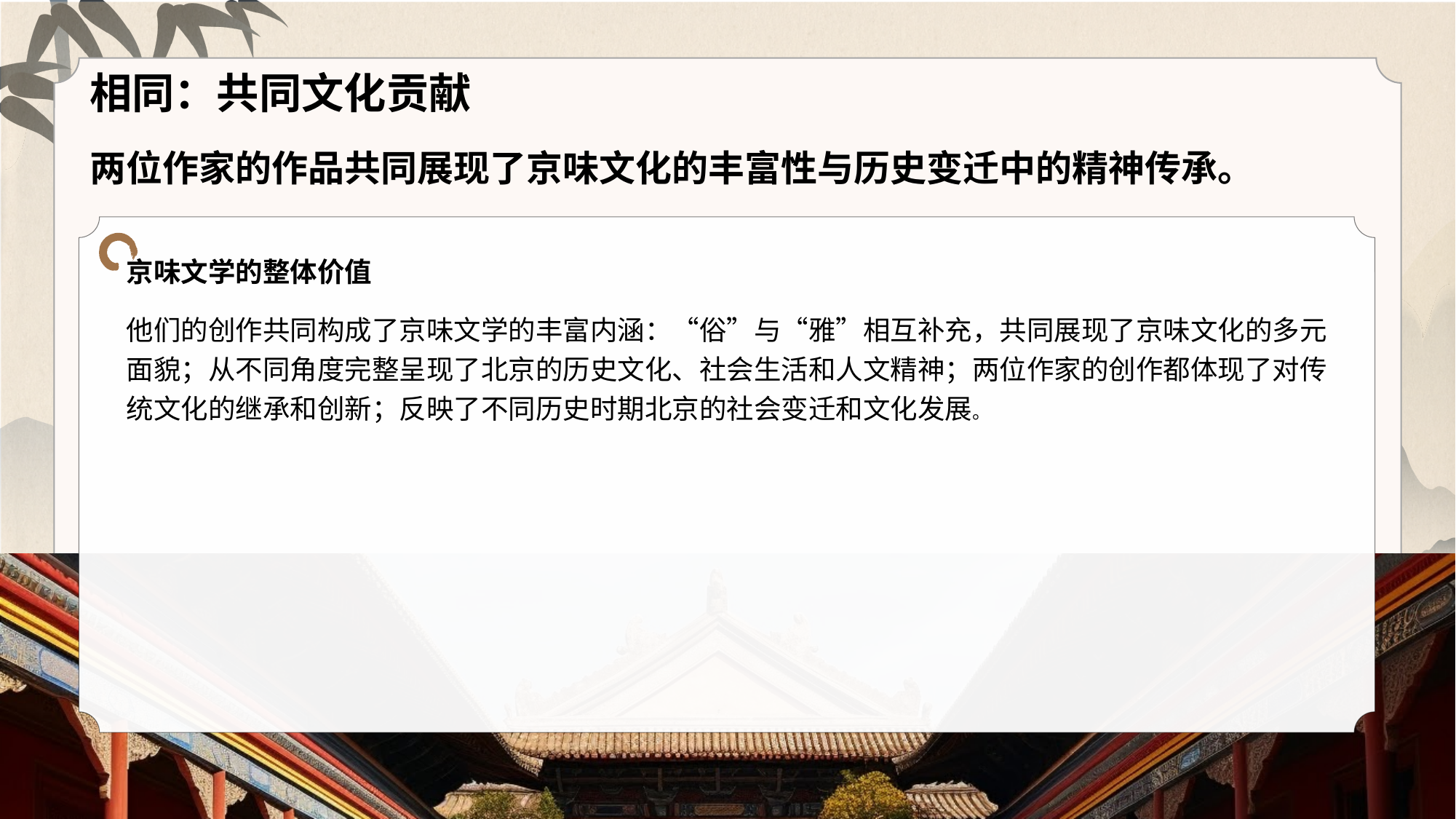

# 相同：共同文化贡献
两位作家的作品共同展现了京味文化的丰富性与历史变迁中的精神传承。

京味文学的整体价值
他们的创作共同构成了京味文学的丰富内涵：“俗”与“雅”相互补充，共同展现了京味文化的多元面貌；从不同角度完整呈现了北京的历史文化、社会生活和人文精神；两位作家的创作都体现了对传统文化的继承和创新；反映了不同历史时期北京的社会变迁和文化发展。